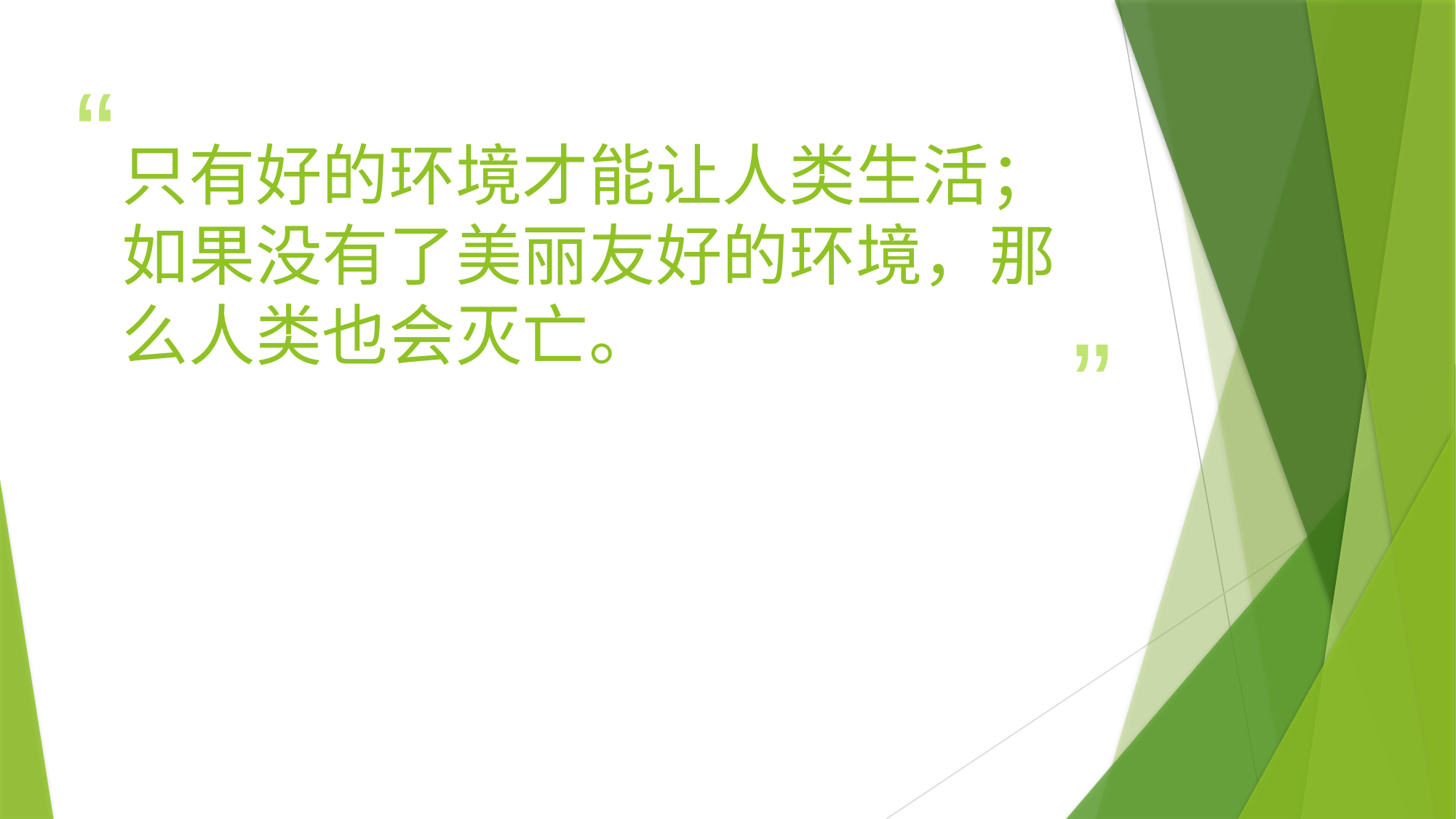

# 只有好的环境才能让人类生活；如果没有了美丽友好的环境，那么人类也会灭亡。